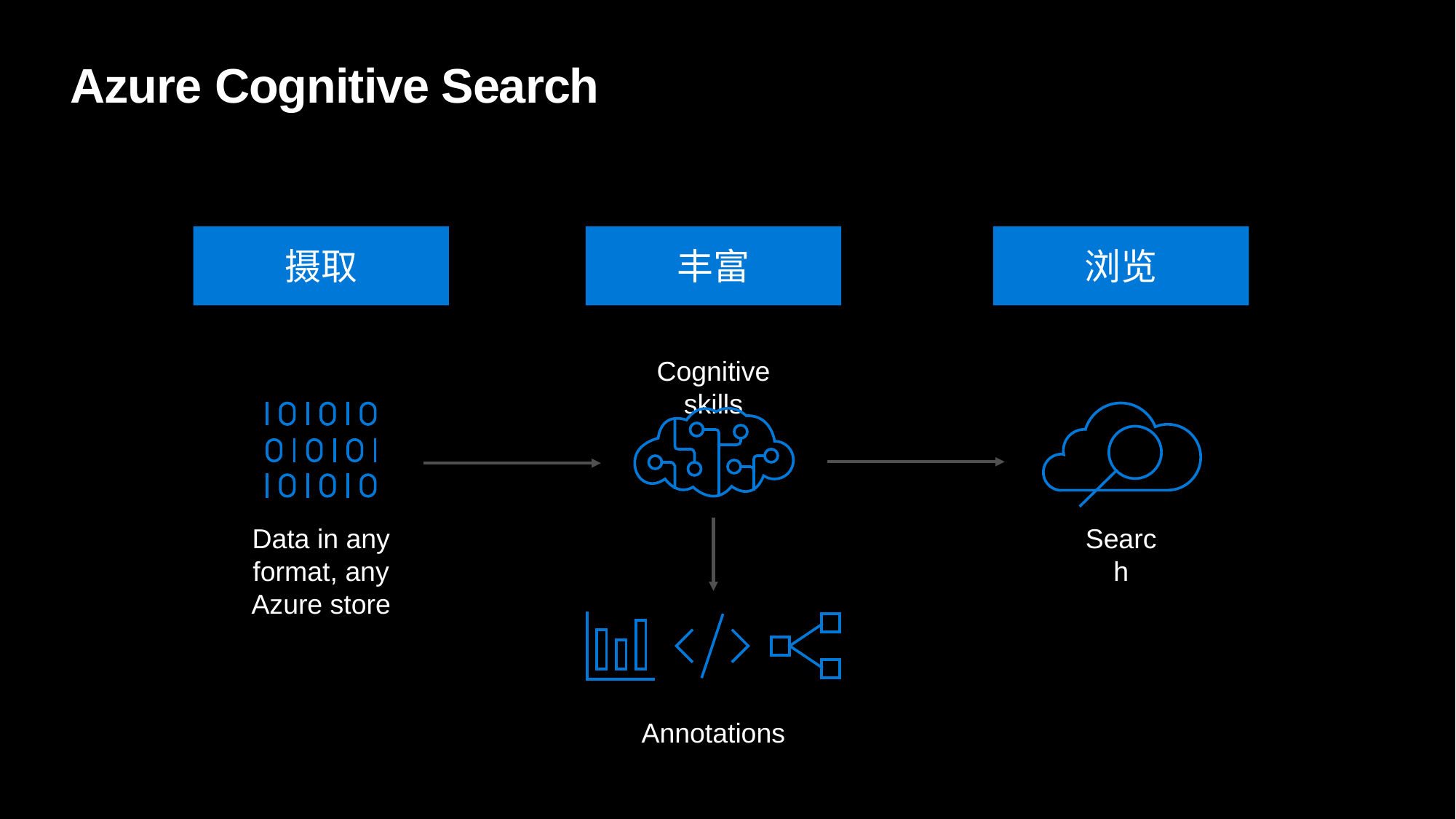

# Azure Cognitive Search
摄取
丰富
浏览
Cognitive skills

Annotations

Data in any
format, any
Azure store

Search